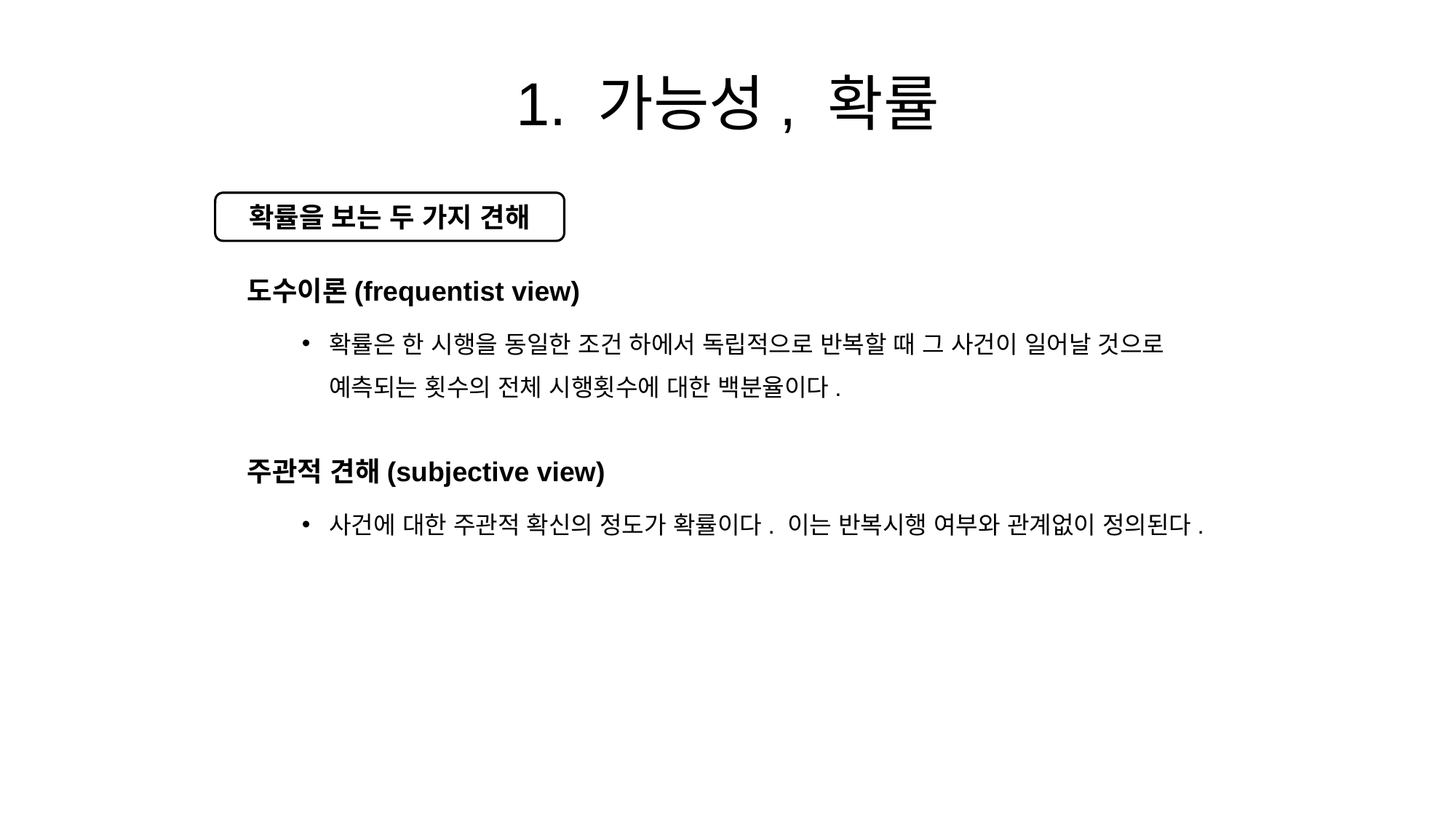

1. 가능성, 확률

도수이론(frequentist view)
확률은 한 시행을 동일한 조건 하에서 독립적으로 반복할 때 그 사건이 일어날 것으로 예측되는 횟수의 전체 시행횟수에 대한 백분율이다.

주관적 견해(subjective view)
사건에 대한 주관적 확신의 정도가 확률이다. 이는 반복시행 여부와 관계없이 정의된다.
확률을 보는 두 가지 견해